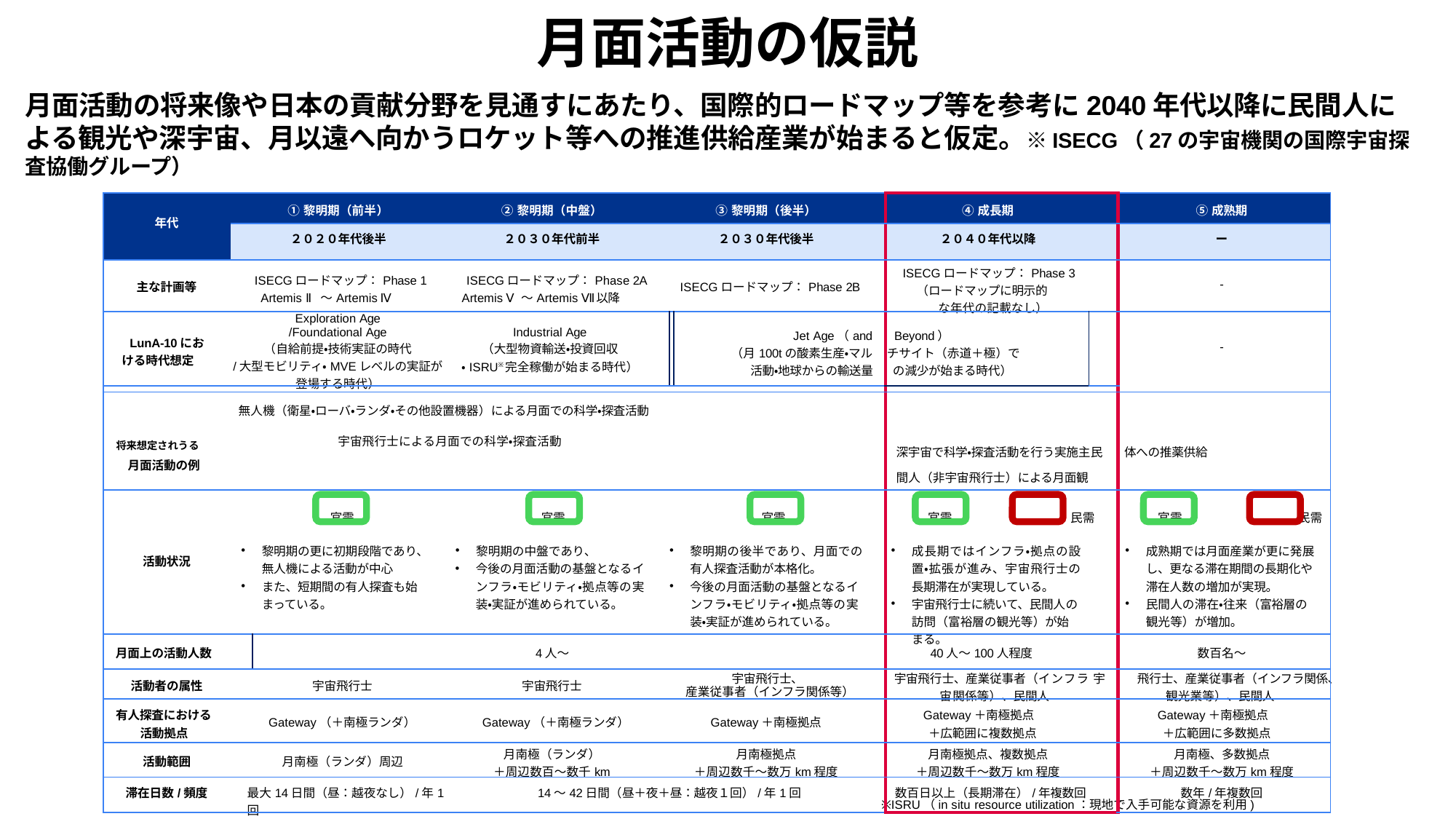

月面活動の仮説
月面活動の将来像や日本の貢献分野を見通すにあたり、国際的ロードマップ等を参考に2040年代以降に民間人による観光や深宇宙、月以遠へ向かうロケット等への推進供給産業が始まると仮定。※ISECG（27の宇宙機関の国際宇宙探査協働グループ）
| 年代 |  | ①黎明期（前半） | ②黎明期（中盤） |  | ③黎明期（後半） | ④成長期 |  | ⑤成熟期 |
| --- | --- | --- | --- | --- | --- | --- | --- | --- |
|  |  | ２０２０年代後半 | ２０３０年代前半 |  | ２０３０年代後半 | ２０４０年代以降 |  | ー |
| 主な計画等 |  | ISECGロードマップ：Phase 1 Artemis Ⅱ～Artemis Ⅳ | ISECGロードマップ：Phase 2A Artemis Ⅴ～Artemis Ⅶ以降 |  | ISECGロードマップ：Phase 2B | ISECGロードマップ：Phase 3 （ロードマップに明示的な年代の記載なし） |  | - |
| LunA-10における時代想定 | Exploration Age /Foundational Age （自給前提・技術実証の時代 /大型モビリティ・MVEレベルの実証が登場する時代） |  | Industrial Age （大型物資輸送・投資回収 ・ISRU※完全稼働が始まる時代） |  | Jet Age（and （月100tの酸素生産・マル活動・地球からの輸送量 | Beyond） チサイト（赤道＋極）での減少が始まる時代） |  | - |
|  |  |  |  |  |  |  |  |  |
| 無人機（衛星・ローバ・ランダ・その他設置機器）による月面での科学・探査活動 将来想定されうる 宇宙飛行士による月面での科学・探査活動 月面活動の例 |  |  |  |  |  | 深宇宙で科学・探査活動を行う実施主民間人（非宇宙飛行士）による月面観 |  | 体への推薬供給 |
| 活動状況 | 官需 黎明期の更に初期段階であり、無人機による活動が中心 また、短期間の有人探査も始まっている。 |  | 官需 黎明期の中盤であり、 今後の月面活動の基盤となるインフラ・モビリティ・拠点等の実装・実証が進められている。 | 官需 黎明期の後半であり、月面での有人探査活動が本格化。 今後の月面活動の基盤となるインフラ・モビリティ・拠点等の実装・実証が進められている。 |  | 官需 民需 成長期ではインフラ・拠点の設置・拡張が進み、宇宙飛行士の長期滞在が実現している。 宇宙飛行士に続いて、民間人の訪問（富裕層の観光等）が始まる。 |  | 官需 民需 成熟期では月面産業が更に発展し、更なる滞在期間の長期化や滞在人数の増加が実現。 民間人の滞在・往来（富裕層の観光等）が増加。 |
| 月面上の活動人数 |  | 4人～ |  |  |  | 40人～100人程度 |  | 数百名～ |
| 活動者の属性 |  | 宇宙飛行士 | 宇宙飛行士 |  | 宇宙飛行士、 産業従事者（インフラ関係等） | 宇宙飛行士、産業従事者（インフラ 宇宙関係等）、民間人 |  | 飛行士、産業従事者（インフラ関係、観光業等）、民間人 |
| 有人探査における活動拠点 |  | Gateway（＋南極ランダ） | Gateway（＋南極ランダ） |  | Gateway＋南極拠点 | Gateway＋南極拠点 ＋広範囲に複数拠点 |  | Gateway＋南極拠点 ＋広範囲に多数拠点 |
| 活動範囲 |  | 月南極（ランダ）周辺 | 月南極（ランダ） ＋周辺数百～数千km |  | 月南極拠点 ＋周辺数千～数万km程度 | 月南極拠点、複数拠点 ＋周辺数千～数万km程度 |  | 月南極、多数拠点 ＋周辺数千～数万km程度 |
| 滞在日数/頻度 | 最大14日間（昼：越夜なし）/年1回 |  | 14～42日間（昼＋夜＋昼：越夜１回）/年1回 |  |  | 数百日以上（長期滞在）/年複数回 |  | 数年/年複数回 |

※ISRU（in situ resource utilization：現地で入手可能な資源を利用)